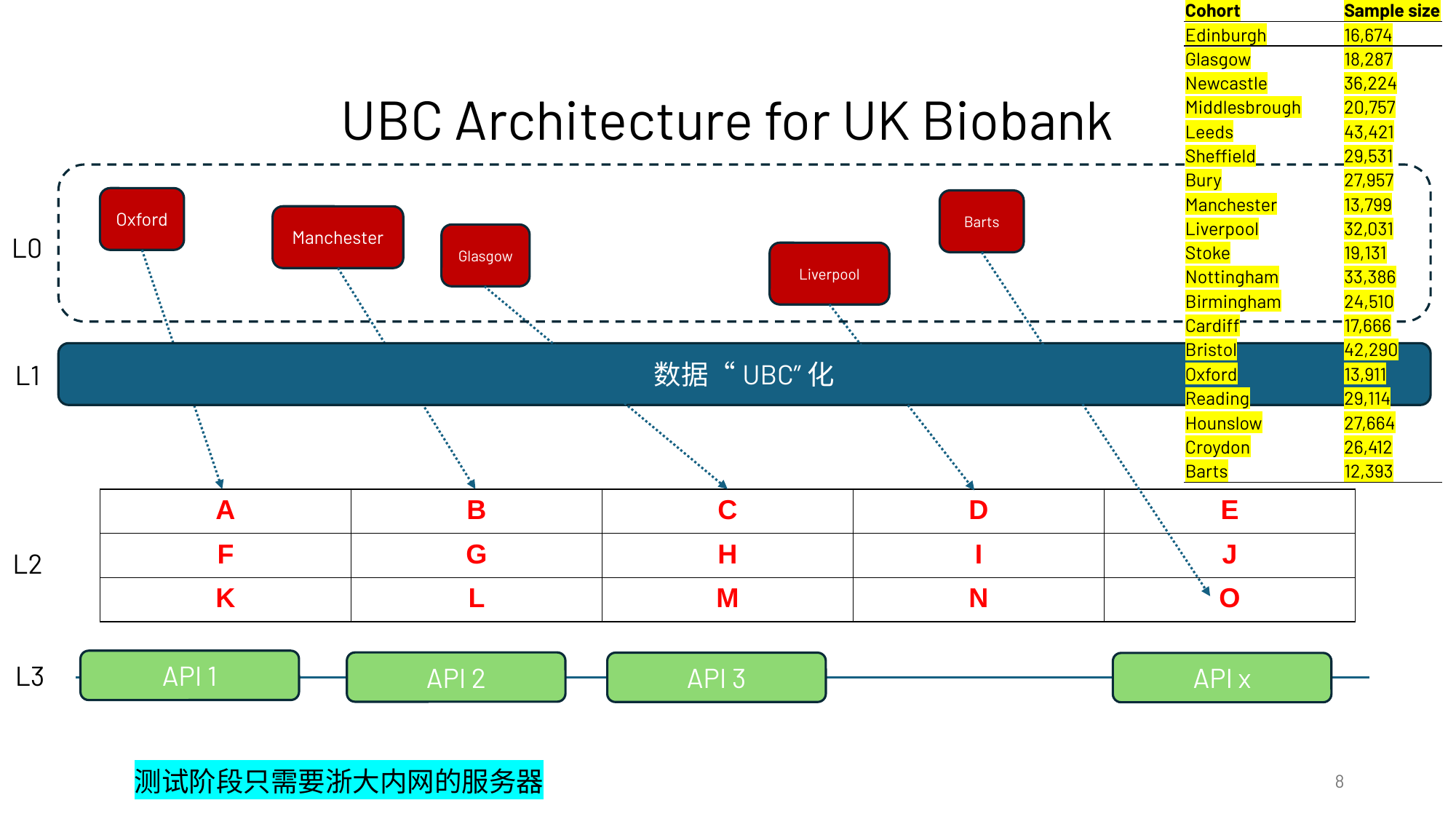

| Cohort | Sample size |
| --- | --- |
| Edinburgh | 16,674 |
| Glasgow | 18,287 |
| Newcastle | 36,224 |
| Middlesbrough | 20,757 |
| Leeds | 43,421 |
| Sheffield | 29,531 |
| Bury | 27,957 |
| Manchester | 13,799 |
| Liverpool | 32,031 |
| Stoke | 19,131 |
| Nottingham | 33,386 |
| Birmingham | 24,510 |
| Cardiff | 17,666 |
| Bristol | 42,290 |
| Oxford | 13,911 |
| Reading | 29,114 |
| Hounslow | 27,664 |
| Croydon | 26,412 |
| Barts | 12,393 |
# UBC Architecture for UK Biobank

Oxford
Barts
Manchester
Glasgow
L0
Liverpool
数据“UBC”化
L1
| A | B | C | D | E |
| --- | --- | --- | --- | --- |
| F | G | H | I | J |
| K | L | M | N | O |
L2
API 1
API 2
API 3
API x
L3
测试阶段只需要浙大内网的服务器
8